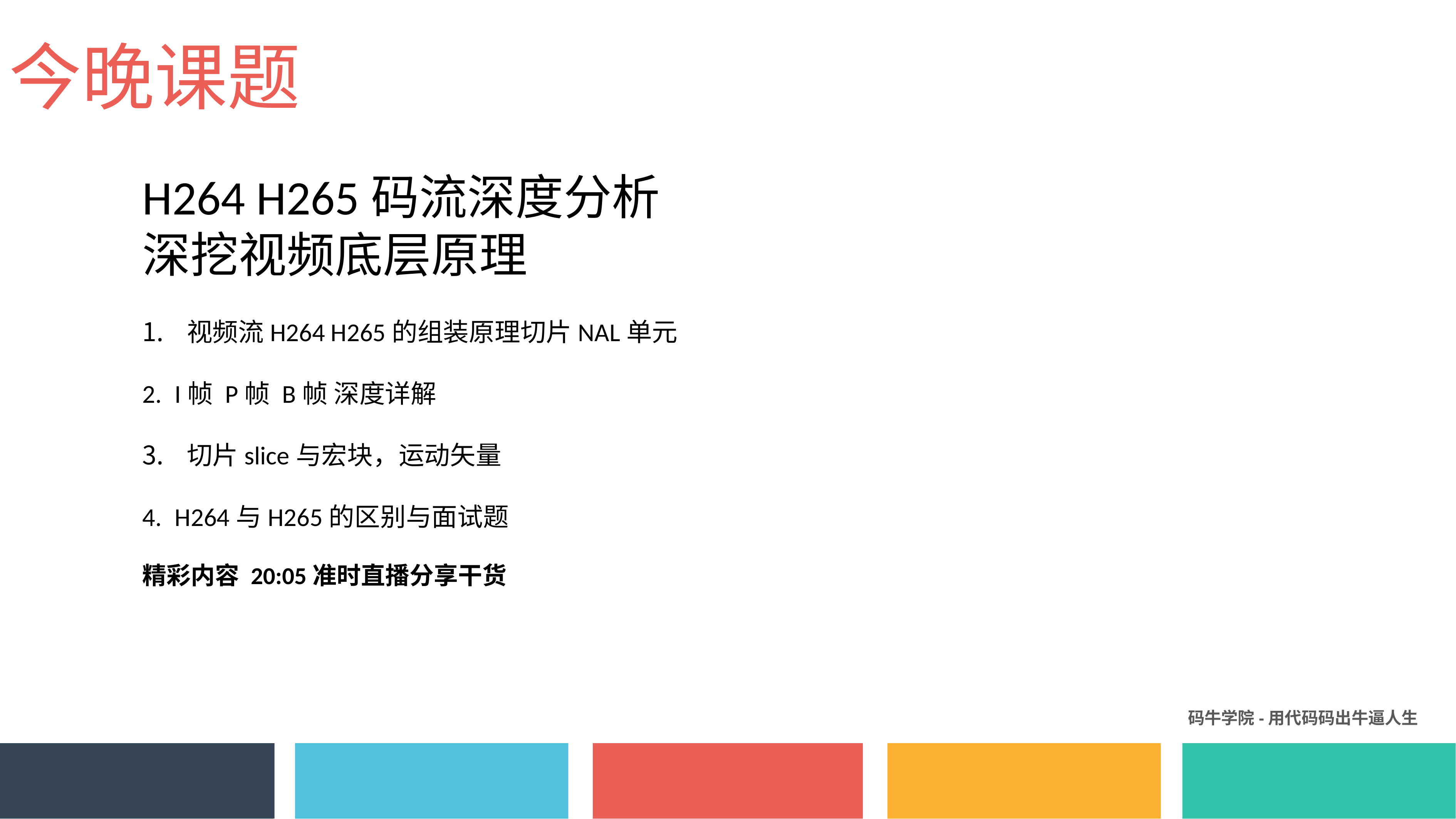

今晚课题
H264 H265码流深度分析
深挖视频底层原理
 视频流H264 H265的组装原理切片NAL单元

I帧 P帧 B帧 深度详解

 切片slice与宏块，运动矢量

H264与H265的区别与面试题

精彩内容 20:05准时直播分享干货
码牛学院-用代码码出牛逼人生